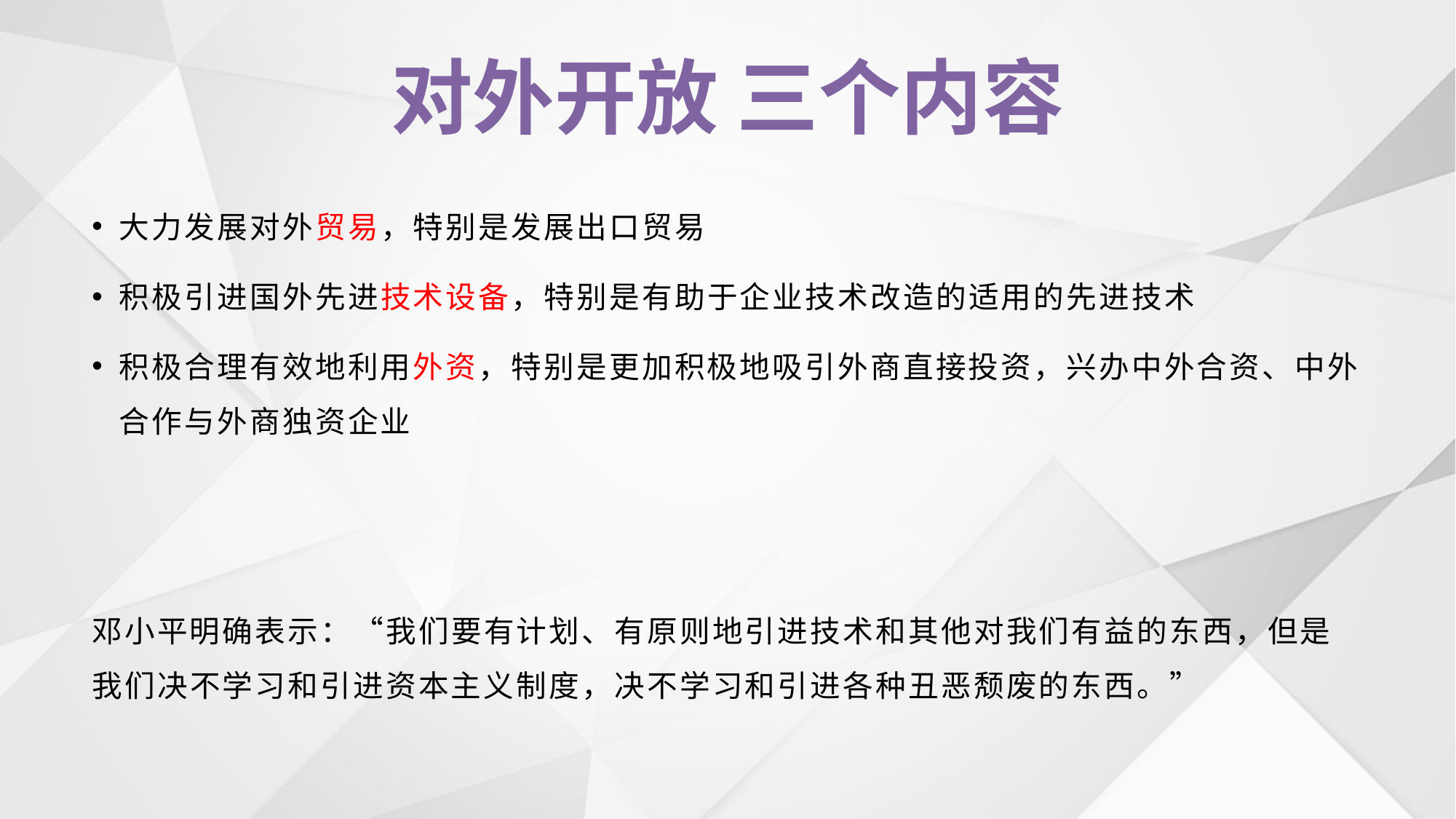

对外开放 三个内容
大力发展对外贸易，特别是发展出口贸易
积极引进国外先进技术设备，特别是有助于企业技术改造的适用的先进技术
积极合理有效地利用外资，特别是更加积极地吸引外商直接投资，兴办中外合资、中外合作与外商独资企业

邓小平明确表示：“我们要有计划、有原则地引进技术和其他对我们有益的东西，但是我们决不学习和引进资本主义制度，决不学习和引进各种丑恶颓废的东西。”